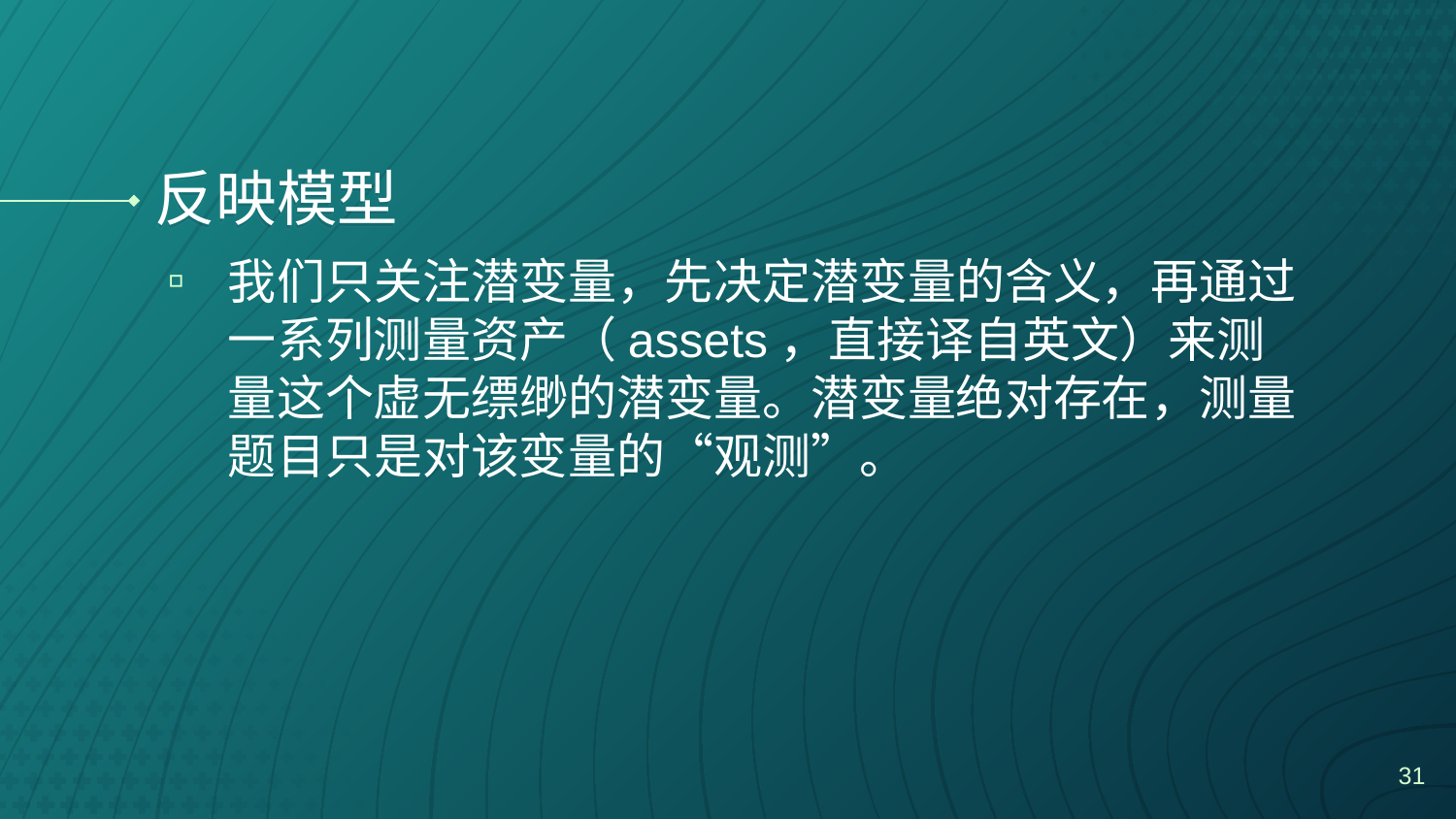

# 反映模型
我们只关注潜变量，先决定潜变量的含义，再通过一系列测量资产（assets，直接译自英文）来测量这个虚无缥缈的潜变量。潜变量绝对存在，测量题目只是对该变量的“观测”。
31